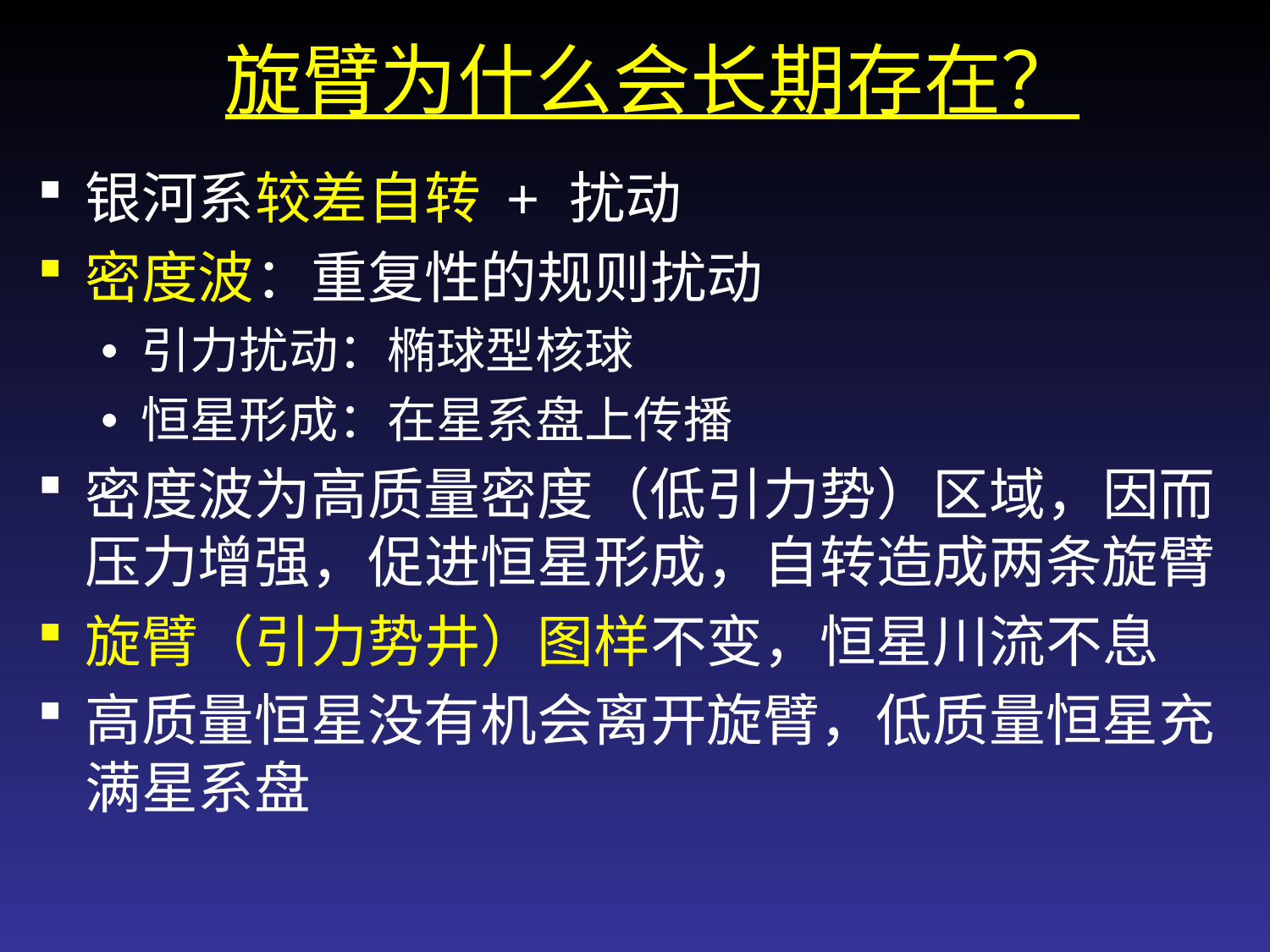

旋臂为什么会长期存在？
银河系较差自转 + 扰动
密度波：重复性的规则扰动
引力扰动：椭球型核球
恒星形成：在星系盘上传播
密度波为高质量密度（低引力势）区域，因而压力增强，促进恒星形成，自转造成两条旋臂
旋臂（引力势井）图样不变，恒星川流不息
高质量恒星没有机会离开旋臂，低质量恒星充满星系盘